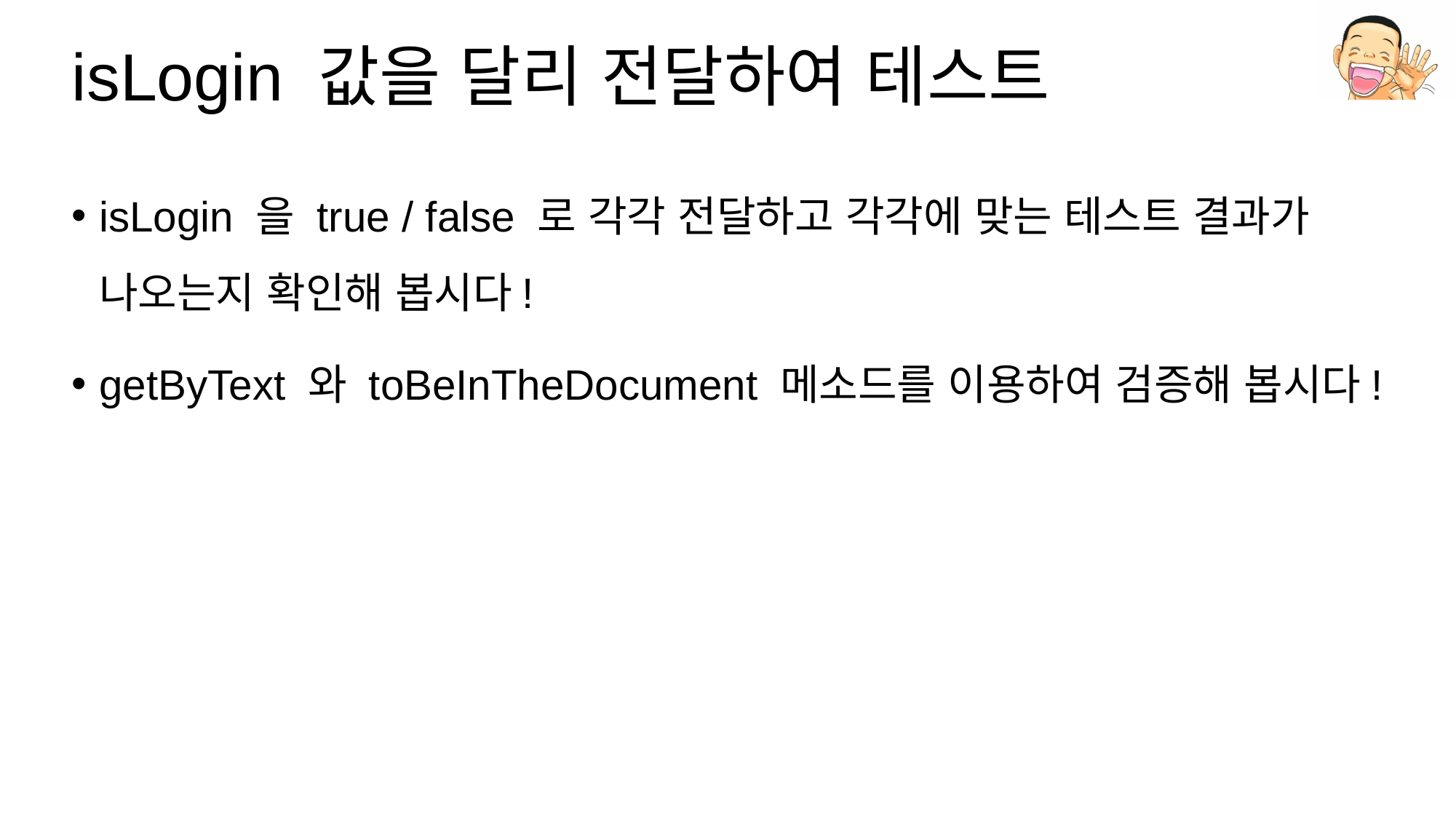

# isLogin 값을 달리 전달하여 테스트
isLogin 을 true / false 로 각각 전달하고 각각에 맞는 테스트 결과가 나오는지 확인해 봅시다!
getByText 와 toBeInTheDocument 메소드를 이용하여 검증해 봅시다!